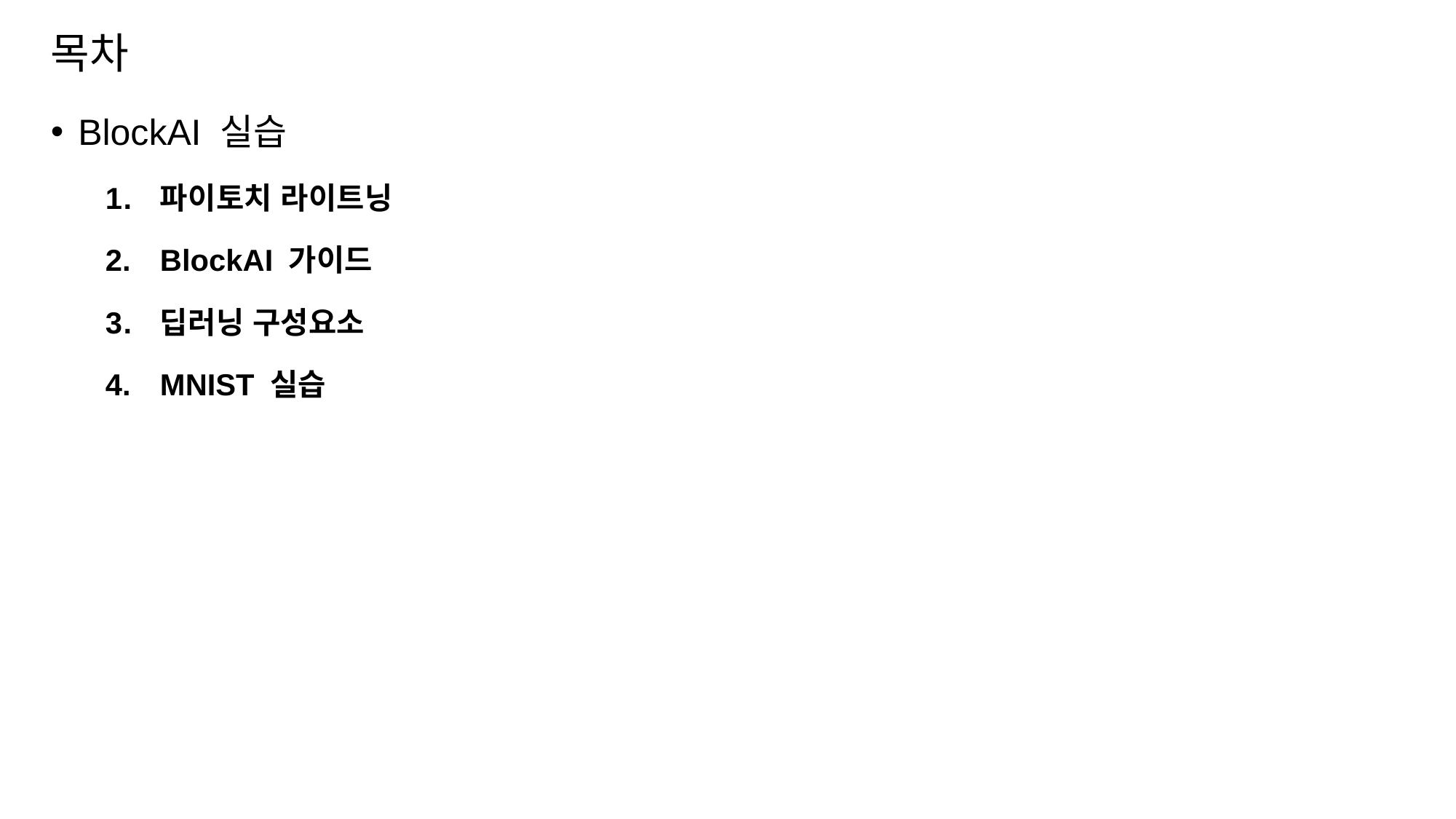

# 목차
BlockAI 실습
파이토치 라이트닝
BlockAI 가이드
딥러닝 구성요소
MNIST 실습